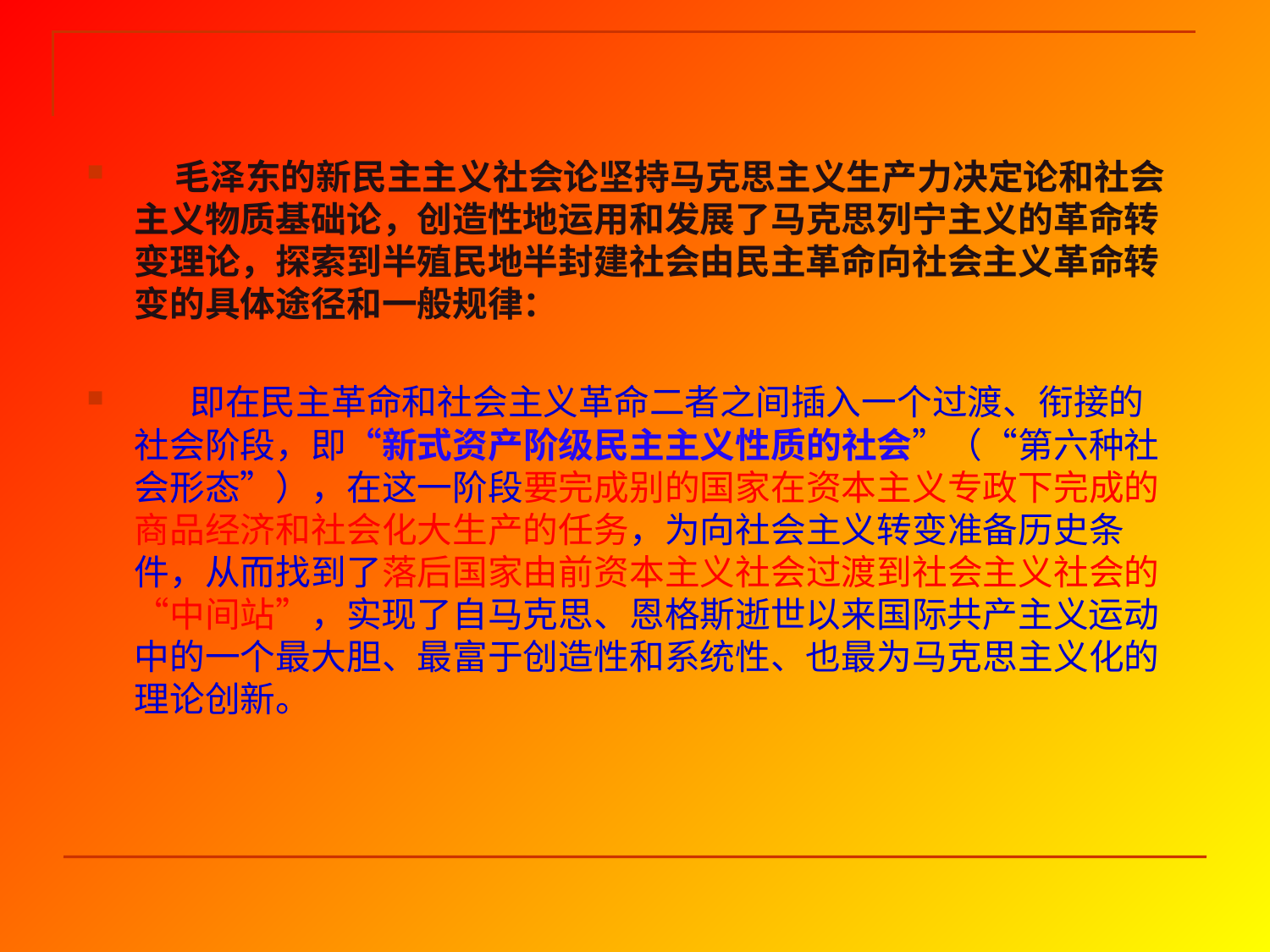

毛泽东的新民主主义社会论坚持马克思主义生产力决定论和社会主义物质基础论，创造性地运用和发展了马克思列宁主义的革命转变理论，探索到半殖民地半封建社会由民主革命向社会主义革命转变的具体途径和一般规律：

      即在民主革命和社会主义革命二者之间插入一个过渡、衔接的社会阶段，即“新式资产阶级民主主义性质的社会”（“第六种社会形态”），在这一阶段要完成别的国家在资本主义专政下完成的商品经济和社会化大生产的任务，为向社会主义转变准备历史条件，从而找到了落后国家由前资本主义社会过渡到社会主义社会的“中间站”，实现了自马克思、恩格斯逝世以来国际共产主义运动中的一个最大胆、最富于创造性和系统性、也最为马克思主义化的理论创新。